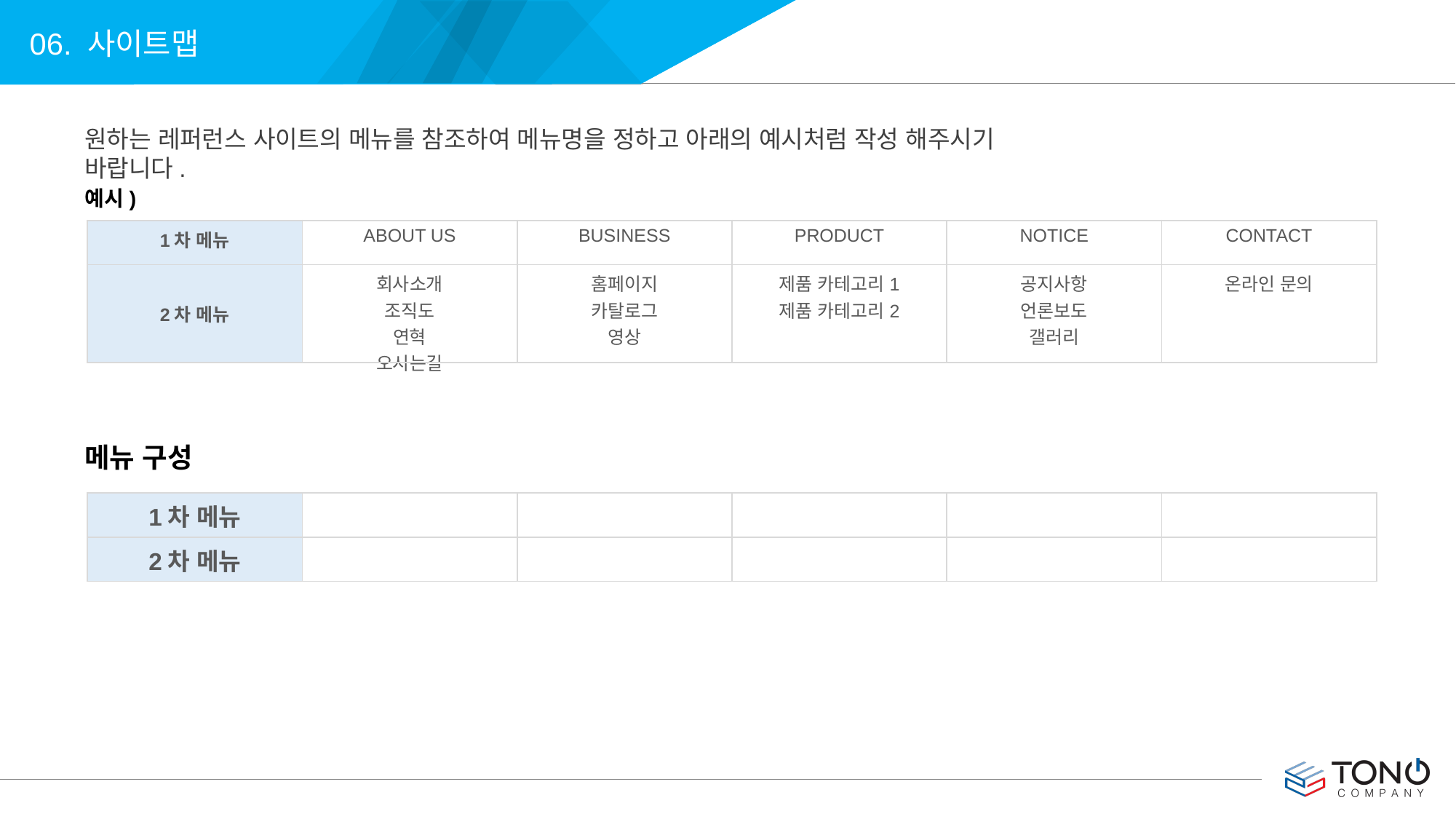

06. 사이트맵
원하는 레퍼런스 사이트의 메뉴를 참조하여 메뉴명을 정하고 아래의 예시처럼 작성 해주시기 바랍니다.
예시)
| 1차 메뉴 | ABOUT US | BUSINESS | PRODUCT | NOTICE | CONTACT |
| --- | --- | --- | --- | --- | --- |
| 2차 메뉴 | 회사소개 조직도 연혁 오시는길 | 홈페이지 카탈로그 영상 | 제품 카테고리1 제품 카테고리2 | 공지사항 언론보도 갤러리 | 온라인 문의 |
메뉴 구성
| 1차 메뉴 |  |  |  |  |  |
| --- | --- | --- | --- | --- | --- |
| 2차 메뉴 |  |  |  |  |  |